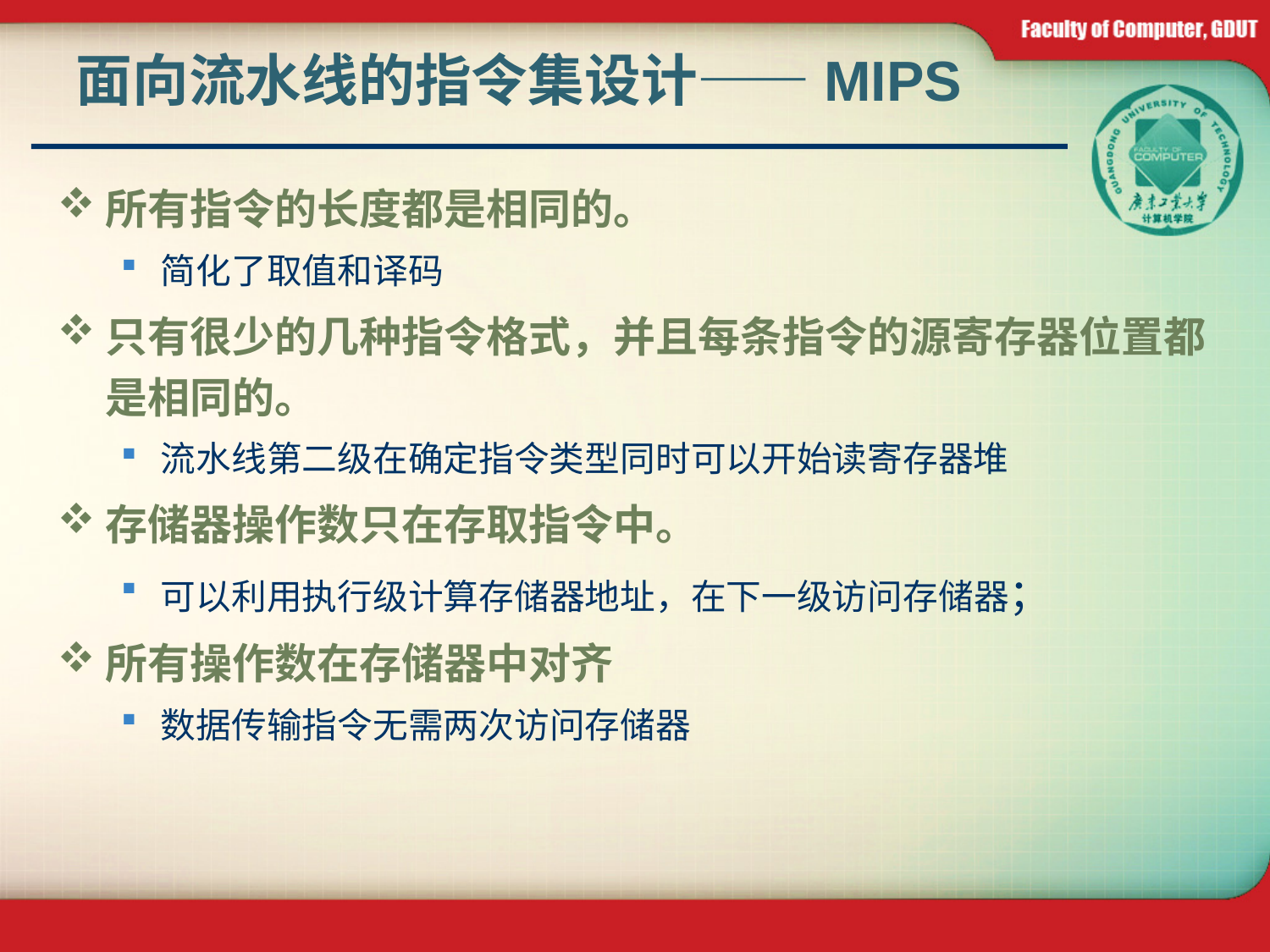

# 面向流水线的指令集设计——MIPS
所有指令的长度都是相同的。
简化了取值和译码
只有很少的几种指令格式，并且每条指令的源寄存器位置都是相同的。
流水线第二级在确定指令类型同时可以开始读寄存器堆
存储器操作数只在存取指令中。
可以利用执行级计算存储器地址，在下一级访问存储器；
所有操作数在存储器中对齐
数据传输指令无需两次访问存储器